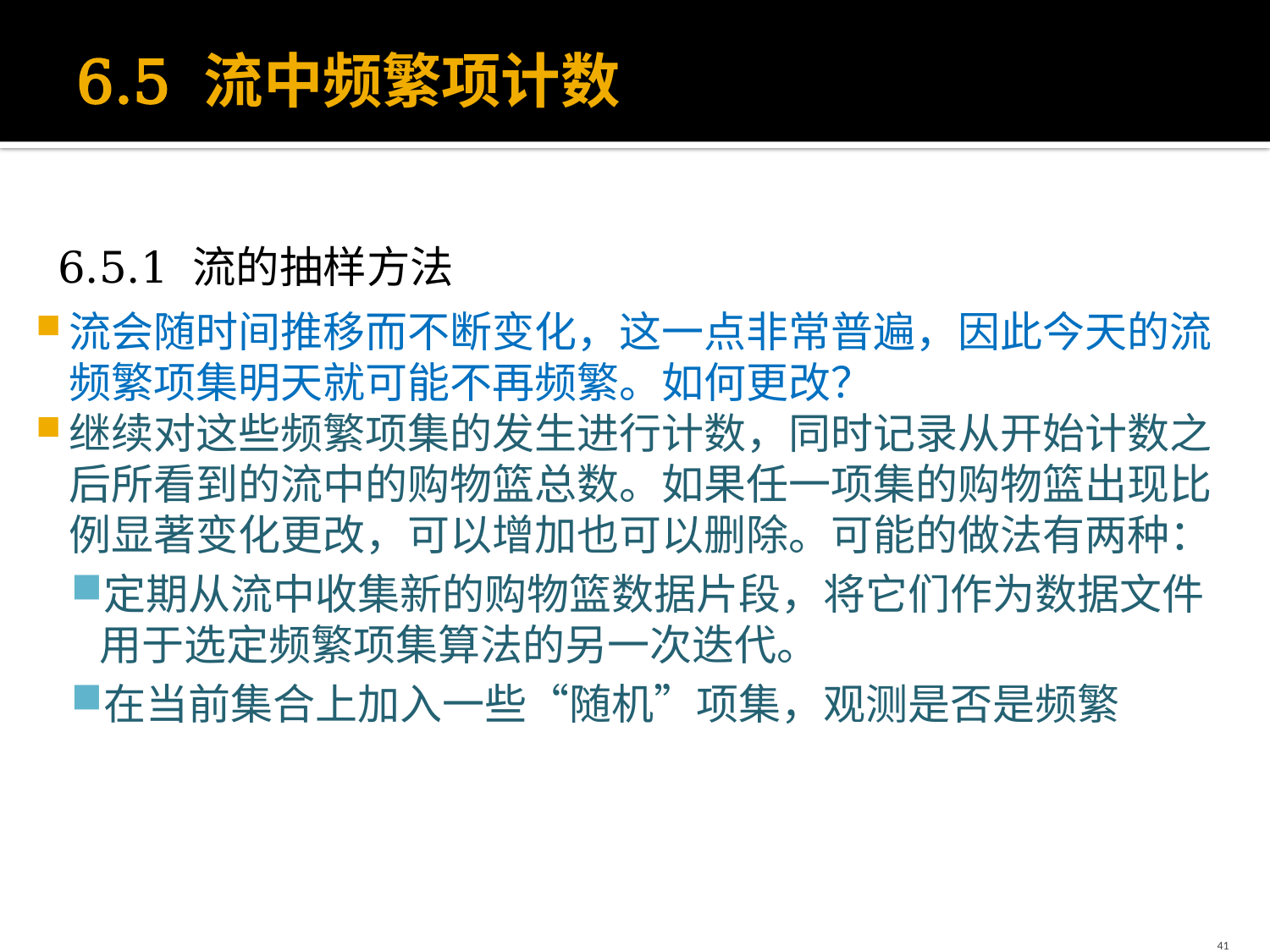

# 6.5 流中频繁项计数
6.5.1 流的抽样方法

流会随时间推移而不断变化，这一点非常普遍，因此今天的流频繁项集明天就可能不再频繁。如何更改？
继续对这些频繁项集的发生进行计数，同时记录从开始计数之后所看到的流中的购物篮总数。如果任一项集的购物篮出现比例显著变化更改，可以增加也可以删除。可能的做法有两种：
定期从流中收集新的购物篮数据片段，将它们作为数据文件用于选定频繁项集算法的另一次迭代。
在当前集合上加入一些“随机”项集，观测是否是频繁

41